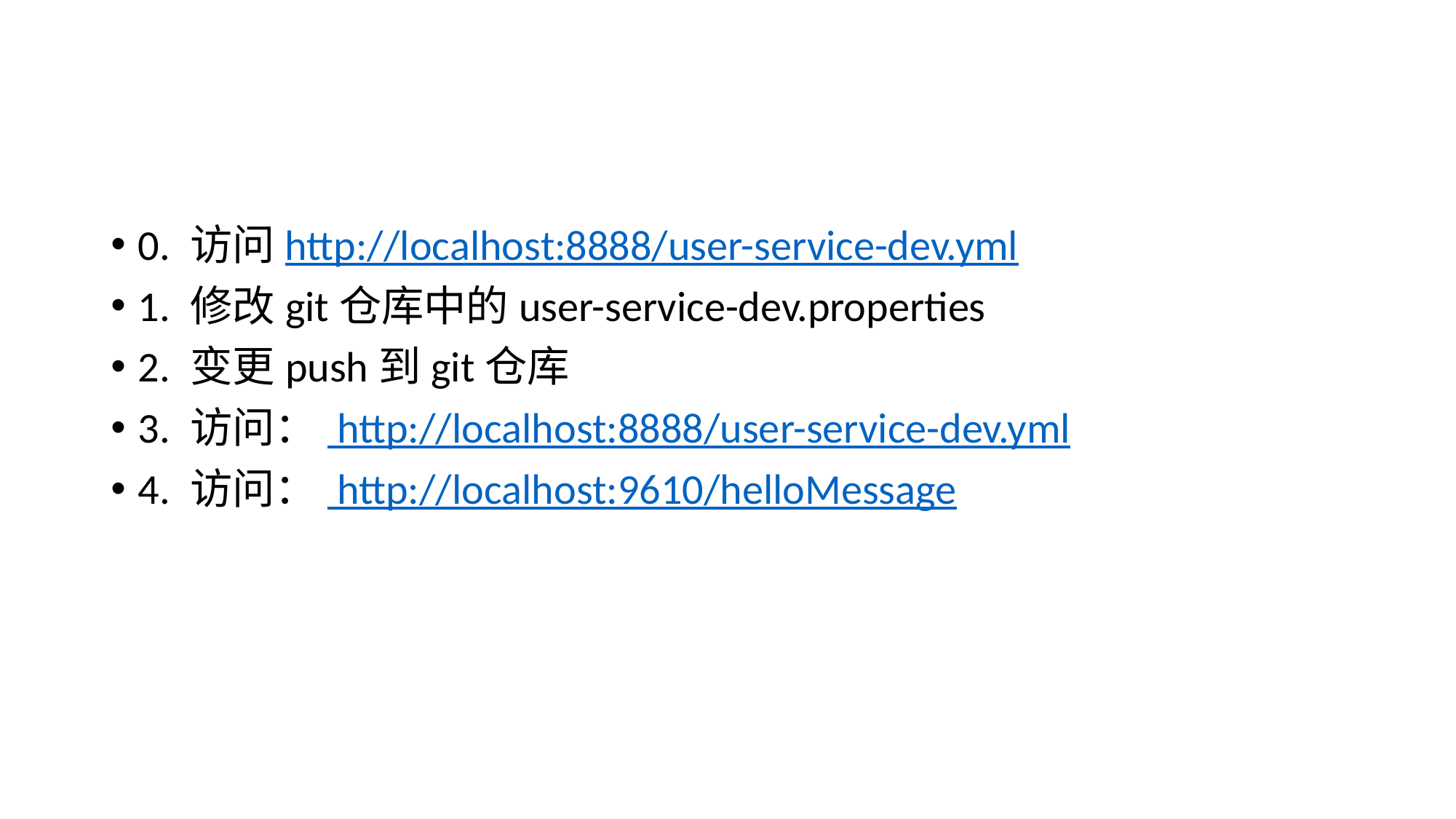

#
0. 访问http://localhost:8888/user-service-dev.yml
1. 修改git仓库中的user-service-dev.properties
2. 变更push到git仓库
3. 访问： http://localhost:8888/user-service-dev.yml
4. 访问： http://localhost:9610/helloMessage